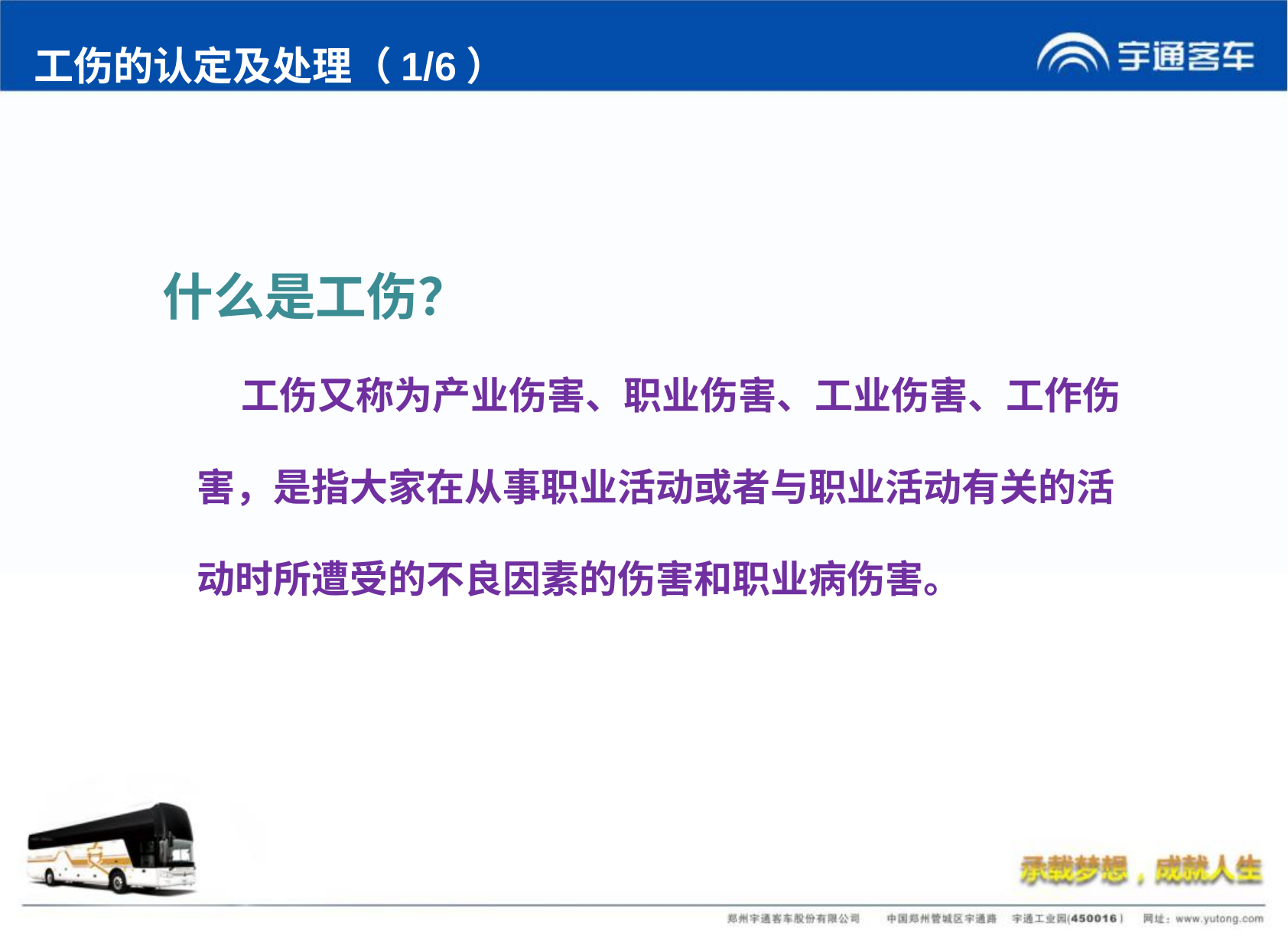

工伤的认定及处理（1/6）
什么是工伤？
           工伤又称为产业伤害、职业伤害、工业伤害、工作伤害，是指大家在从事职业活动或者与职业活动有关的活动时所遭受的不良因素的伤害和职业病伤害。